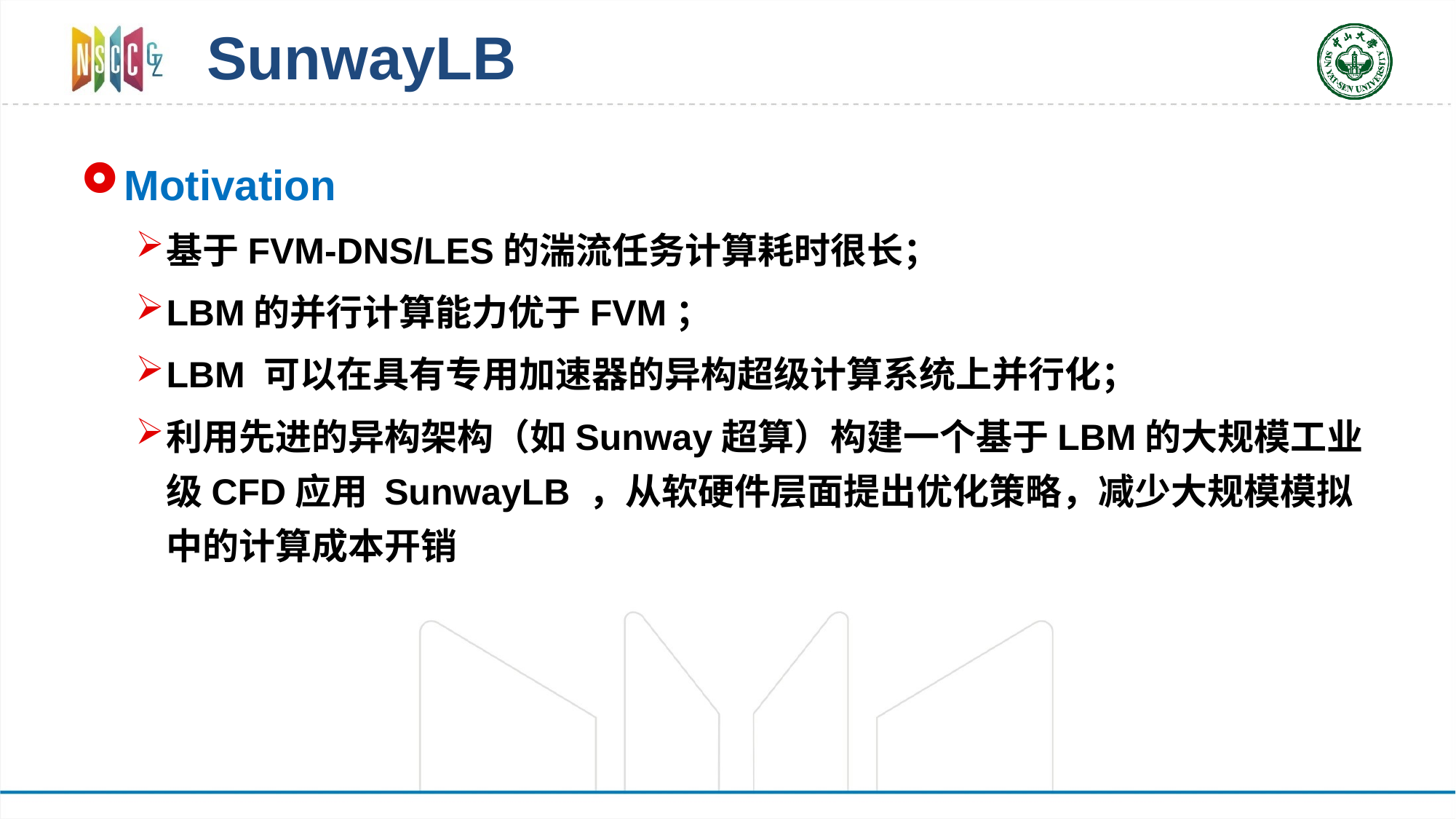

# SunwayLB
Motivation
基于FVM-DNS/LES的湍流任务计算耗时很长；
LBM的并行计算能力优于FVM；
LBM 可以在具有专用加速器的异构超级计算系统上并行化；
利用先进的异构架构（如Sunway超算）构建一个基于LBM的大规模工业级CFD应用 SunwayLB ，从软硬件层面提出优化策略，减少大规模模拟中的计算成本开销